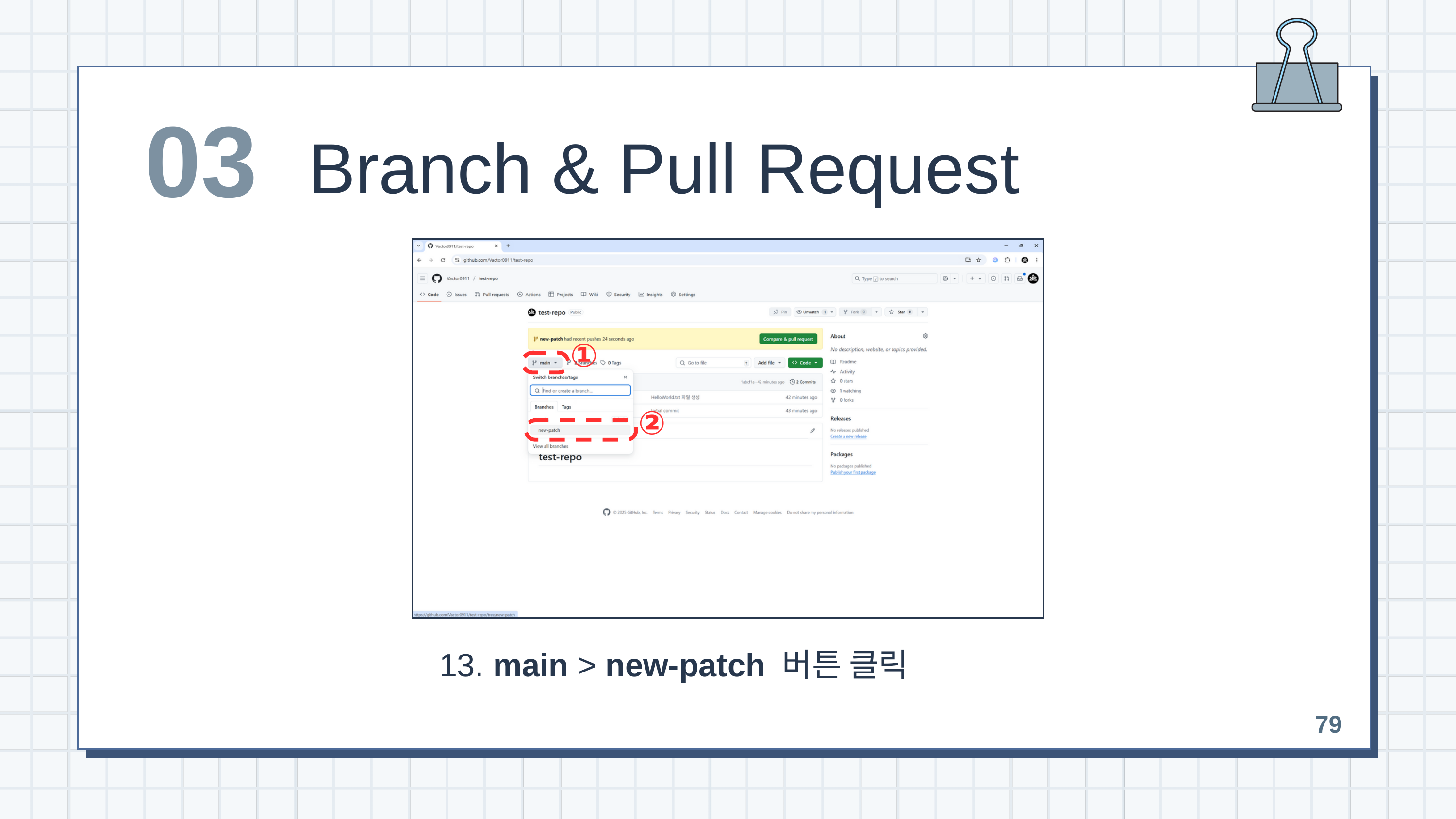

03
Branch & Pull Request

①

②

   13. main > new-patch 버튼 클릭
79